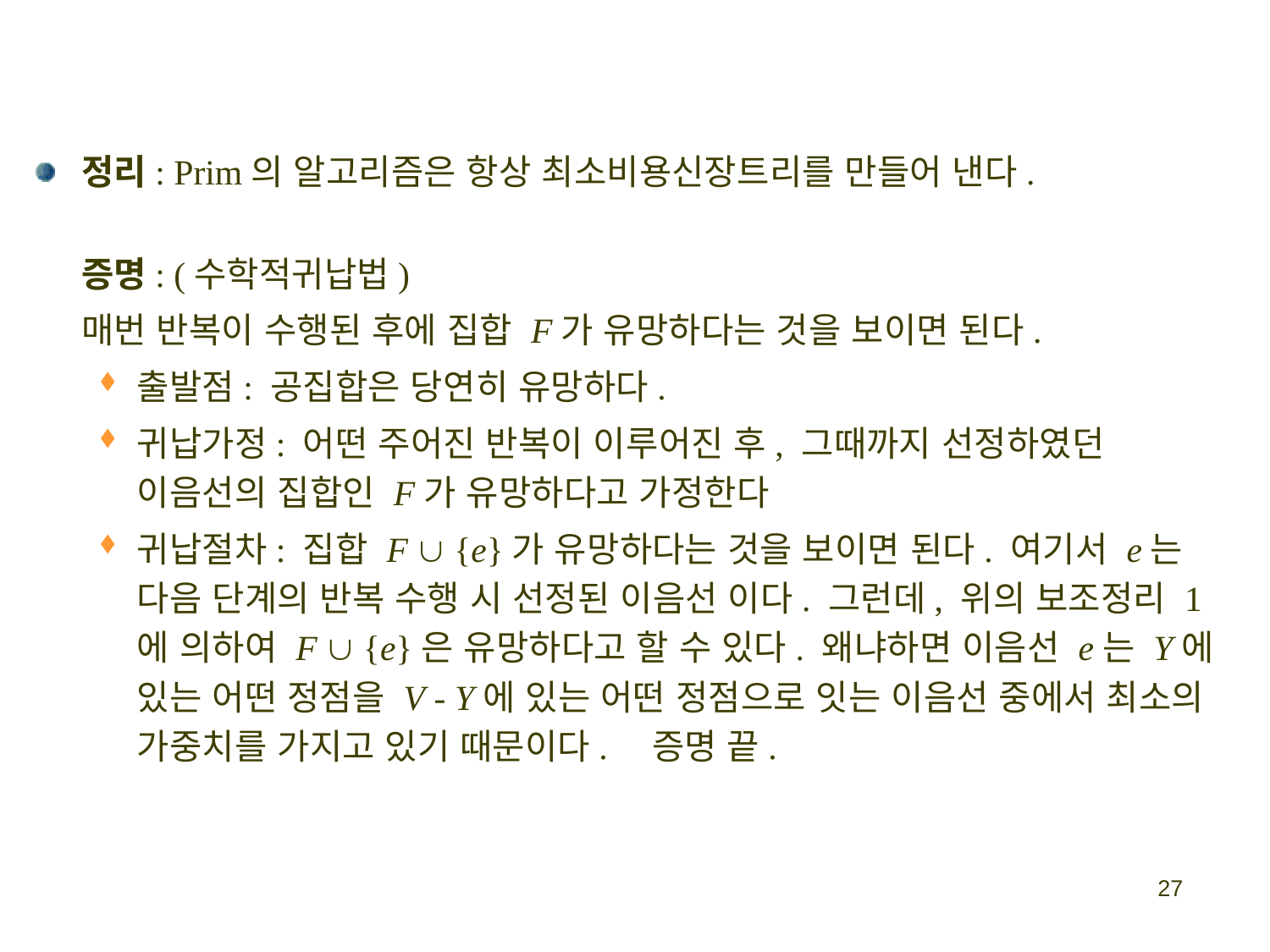

정리: Prim의 알고리즘은 항상 최소비용신장트리를 만들어 낸다.

	증명: (수학적귀납법)
	매번 반복이 수행된 후에 집합 F가 유망하다는 것을 보이면 된다.
출발점: 공집합은 당연히 유망하다.
귀납가정: 어떤 주어진 반복이 이루어진 후, 그때까지 선정하였던 이음선의 집합인 F가 유망하다고 가정한다
귀납절차: 집합 F ∪ {e}가 유망하다는 것을 보이면 된다. 여기서 e는 다음 단계의 반복 수행 시 선정된 이음선 이다. 그런데, 위의 보조정리 1에 의하여 F ∪ {e}은 유망하다고 할 수 있다. 왜냐하면 이음선 e는 Y에 있는 어떤 정점을 V - Y에 있는 어떤 정점으로 잇는 이음선 중에서 최소의 가중치를 가지고 있기 때문이다.    증명 끝.
27